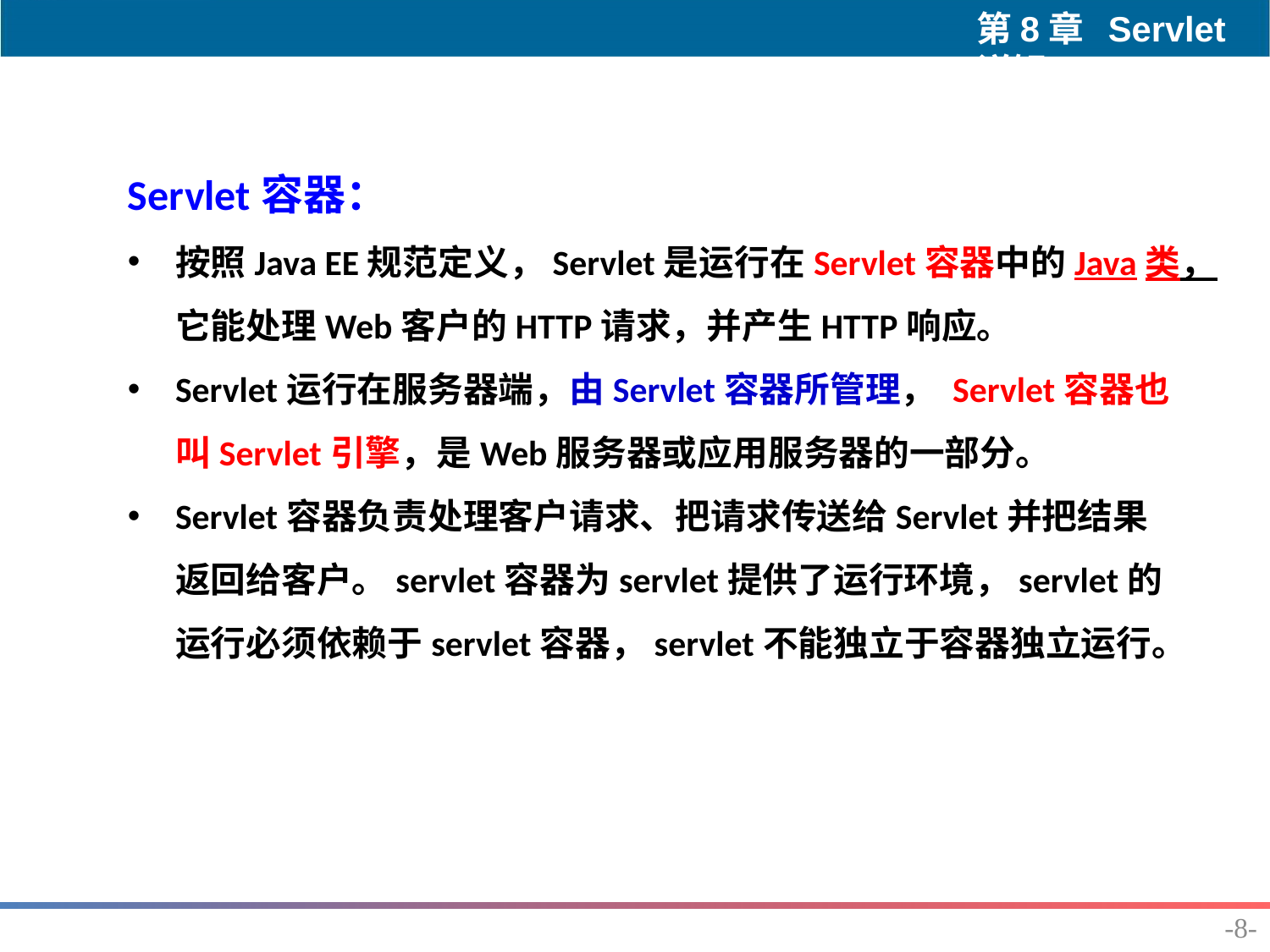

Servlet容器：
按照Java EE规范定义，Servlet是运行在Servlet容器中的Java类，它能处理Web客户的HTTP请求，并产生HTTP响应。
Servlet运行在服务器端，由Servlet容器所管理， Servlet容器也叫Servlet引擎，是Web服务器或应用服务器的一部分。
Servlet容器负责处理客户请求、把请求传送给Servlet并把结果返回给客户。servlet容器为servlet提供了运行环境，servlet的运行必须依赖于servlet容器，servlet不能独立于容器独立运行。

-8-